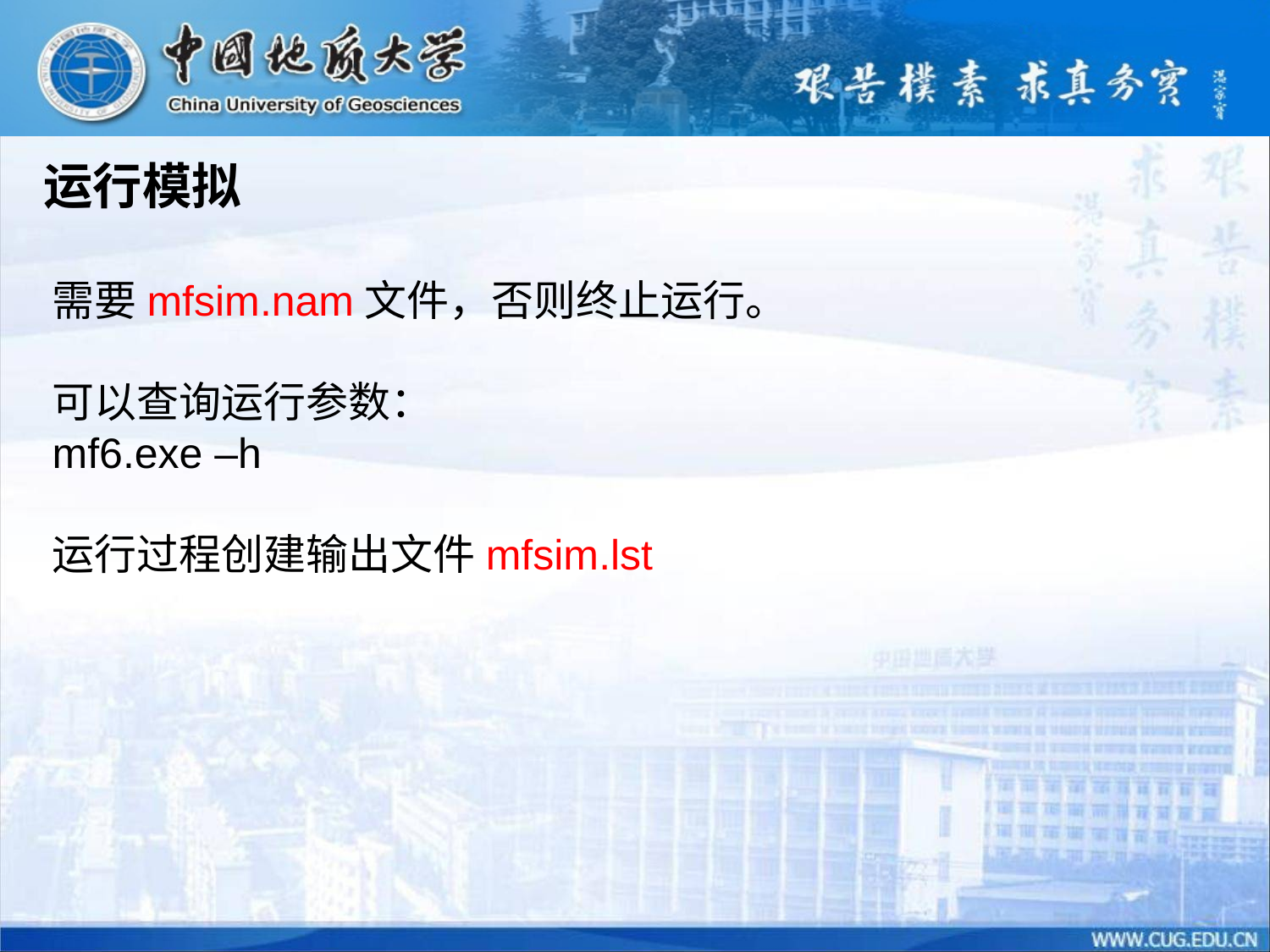

运行模拟
需要mfsim.nam文件，否则终止运行。

可以查询运行参数：
mf6.exe –h

运行过程创建输出文件mfsim.lst